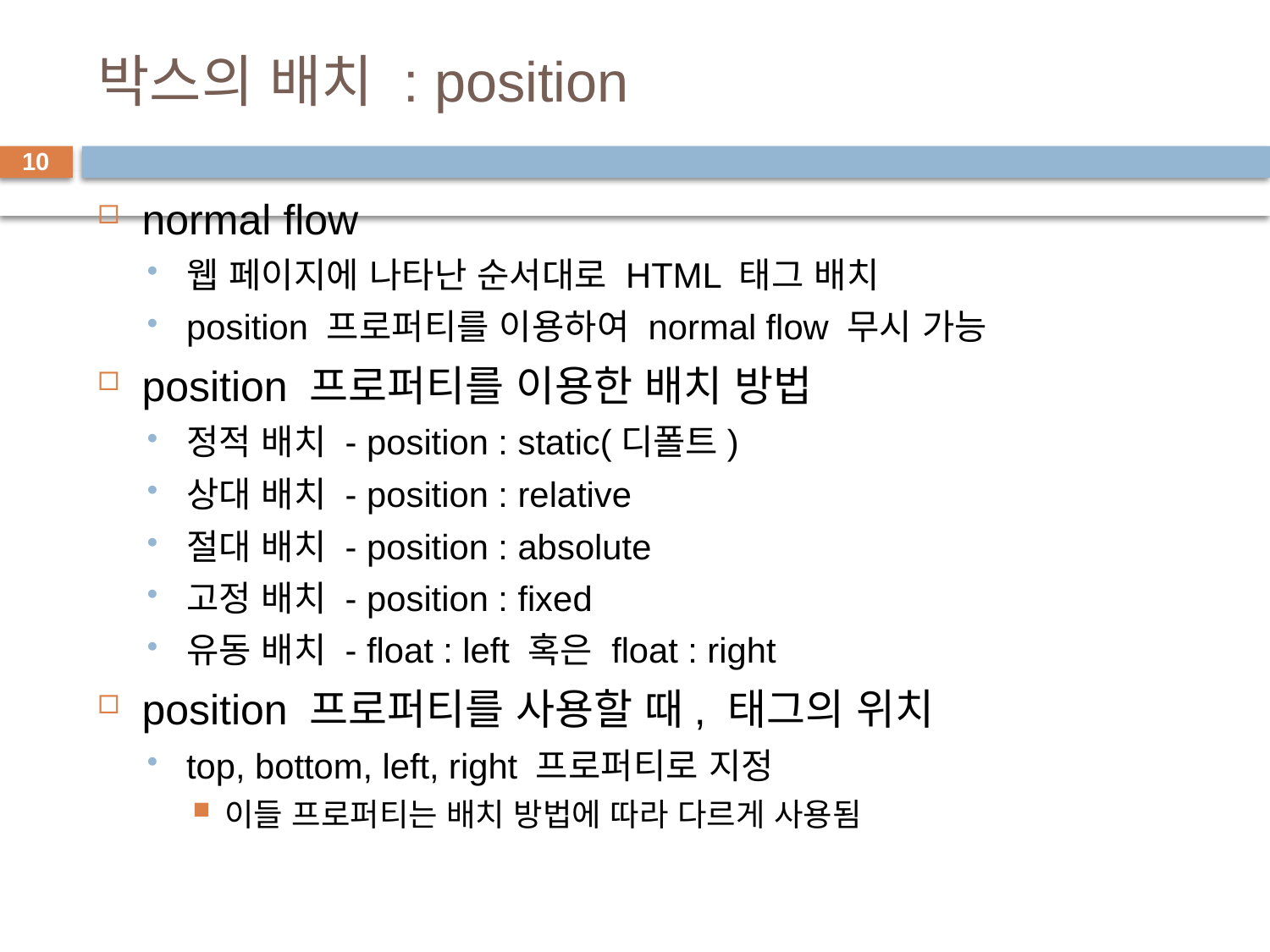

# 박스의 배치 : position
10
normal flow
웹 페이지에 나타난 순서대로 HTML 태그 배치
position 프로퍼티를 이용하여 normal flow 무시 가능
position 프로퍼티를 이용한 배치 방법
정적 배치 - position : static(디폴트)
상대 배치 - position : relative
절대 배치 - position : absolute
고정 배치 - position : fixed
유동 배치 - float : left 혹은 float : right
position 프로퍼티를 사용할 때, 태그의 위치
top, bottom, left, right 프로퍼티로 지정
이들 프로퍼티는 배치 방법에 따라 다르게 사용됨